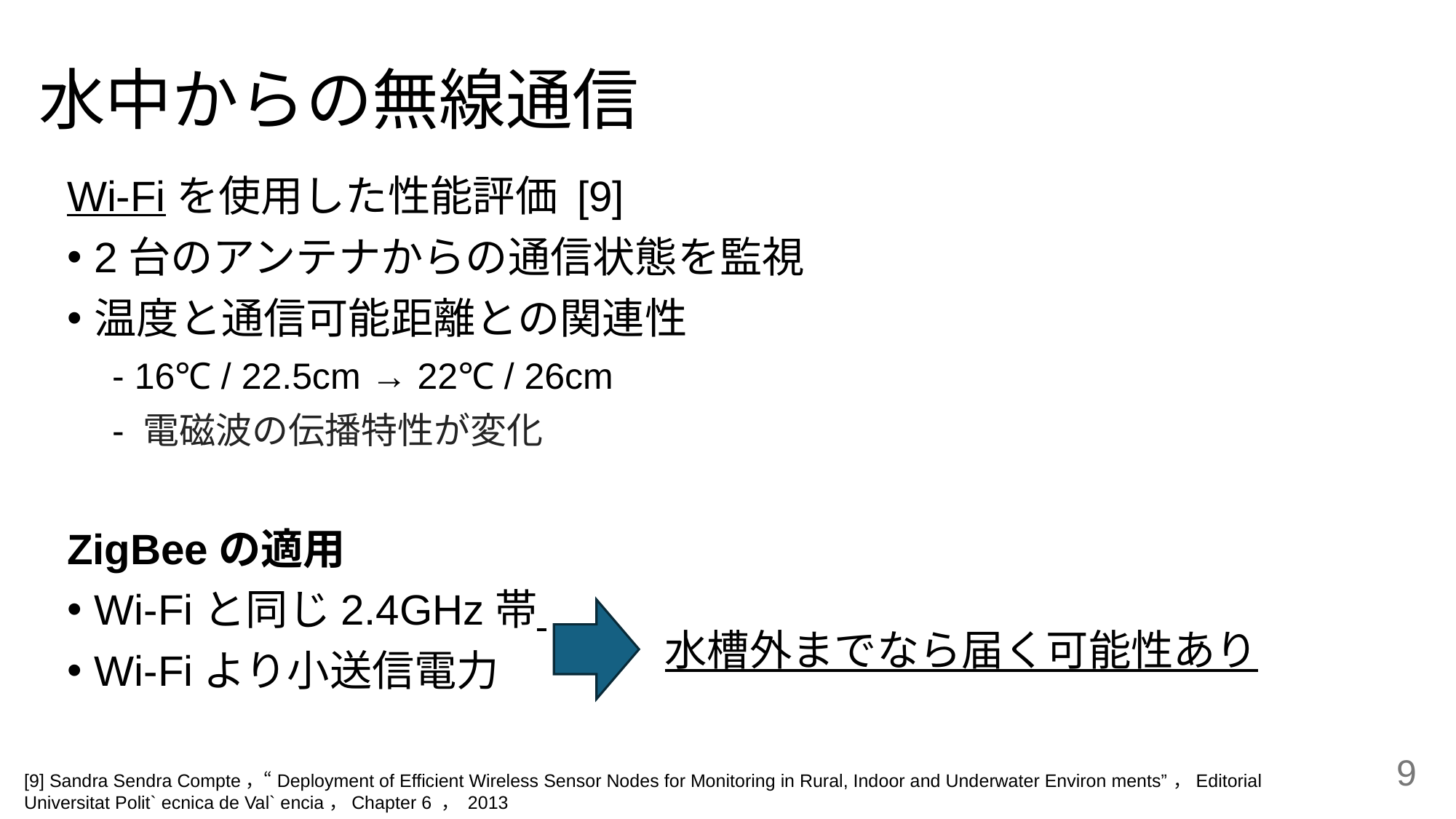

# 水中からの無線通信
Wi-Fiを使用した性能評価 [9]
2台のアンテナからの通信状態を監視
温度と通信可能距離との関連性
　- 16℃ / 22.5cm → 22℃ / 26cm
　- 電磁波の伝播特性が変化

ZigBeeの適用
Wi-Fiと同じ2.4GHz帯
Wi-Fiより小送信電力

水槽外までなら届く可能性あり
9
[9] Sandra Sendra Compte，“Deployment of Efficient Wireless Sensor Nodes for Monitoring in Rural, Indoor and Underwater Environ ments”，Editorial Universitat Polit` ecnica de Val` encia，Chapter 6 ， 2013